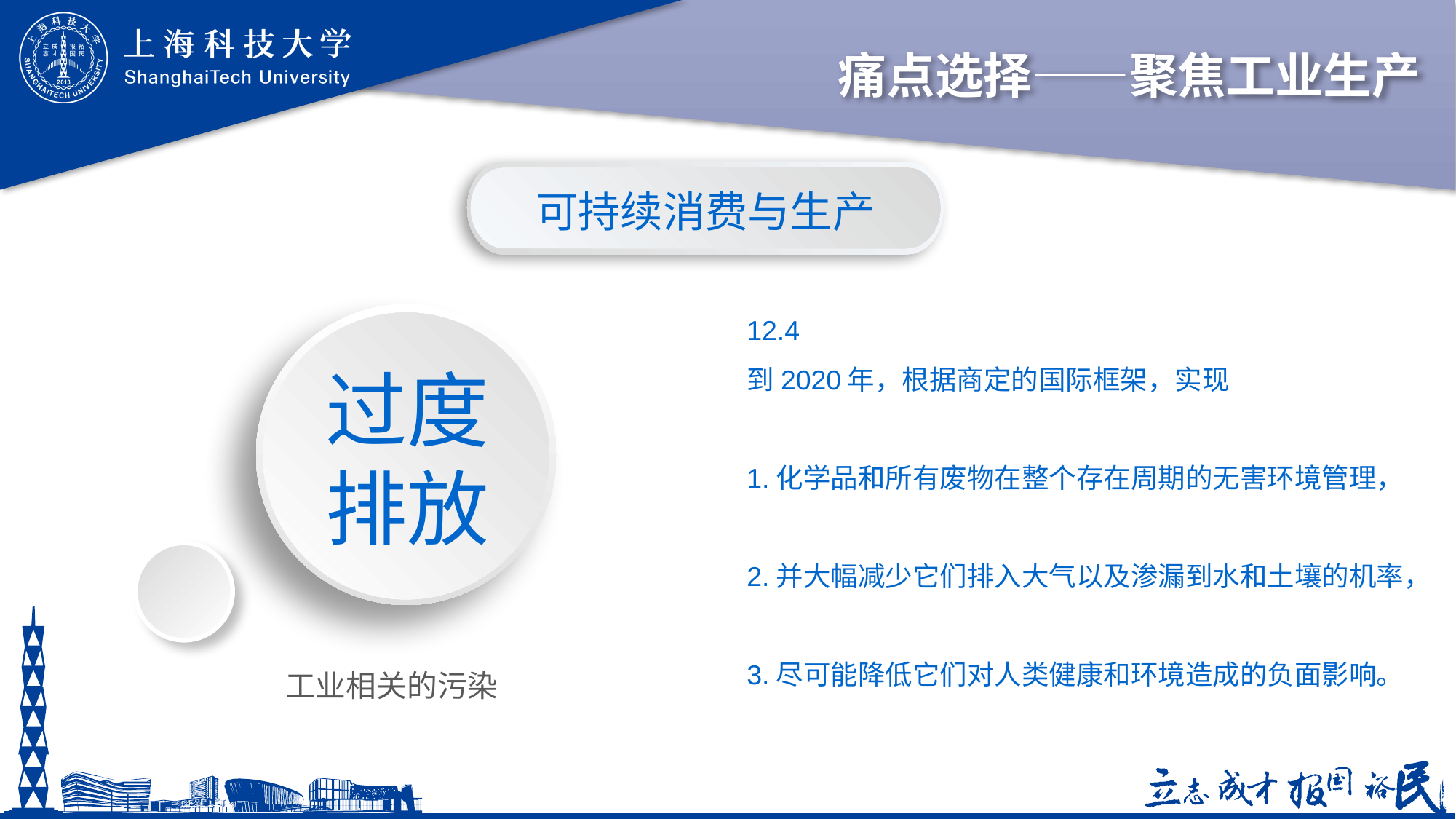

# 痛点选择——聚焦工业生产

可持续消费与生产
12.4
到2020年，根据商定的国际框架，实现

1.化学品和所有废物在整个存在周期的无害环境管理，

2.并大幅减少它们排入大气以及渗漏到水和土壤的机率，

3.尽可能降低它们对人类健康和环境造成的负面影响。

过度
排放

工业相关的污染